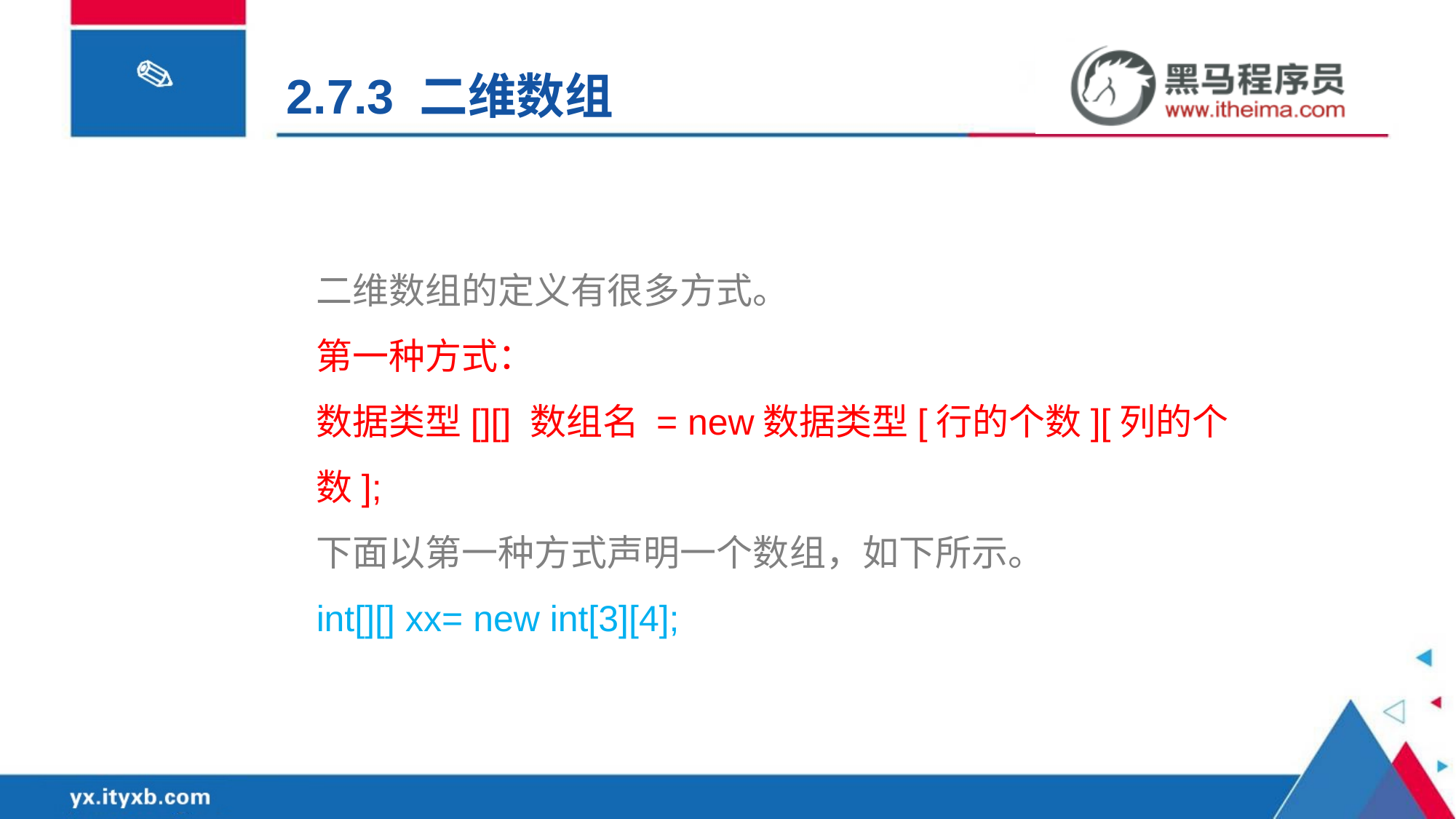

2.7.3 二维数组

二维数组的定义有很多方式。
第一种方式：
数据类型[][] 数组名 = new数据类型[行的个数][列的个数];
下面以第一种方式声明一个数组，如下所示。
int[][] xx= new int[3][4];